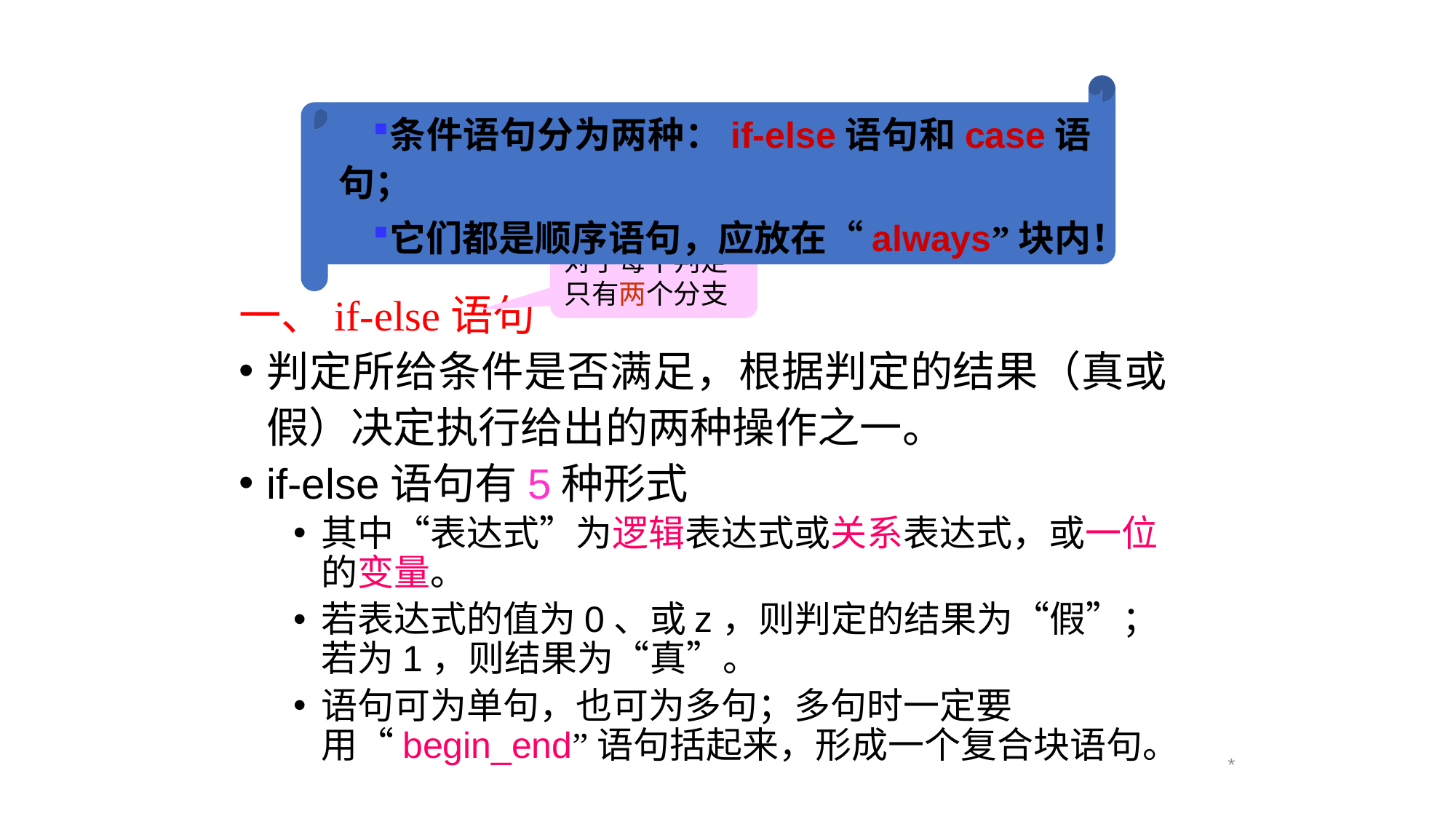

条件语句分为两种：if-else语句和case语句；
它们都是顺序语句，应放在“always”块内！
对于每个判定只有两个分支
一、if-else语句
判定所给条件是否满足，根据判定的结果（真或假）决定执行给出的两种操作之一。
if-else语句有5种形式
其中“表达式”为逻辑表达式或关系表达式，或一位的变量。
若表达式的值为0、或z，则判定的结果为“假”；若为1，则结果为“真”。
语句可为单句，也可为多句；多句时一定要用“begin_end”语句括起来，形成一个复合块语句。
*